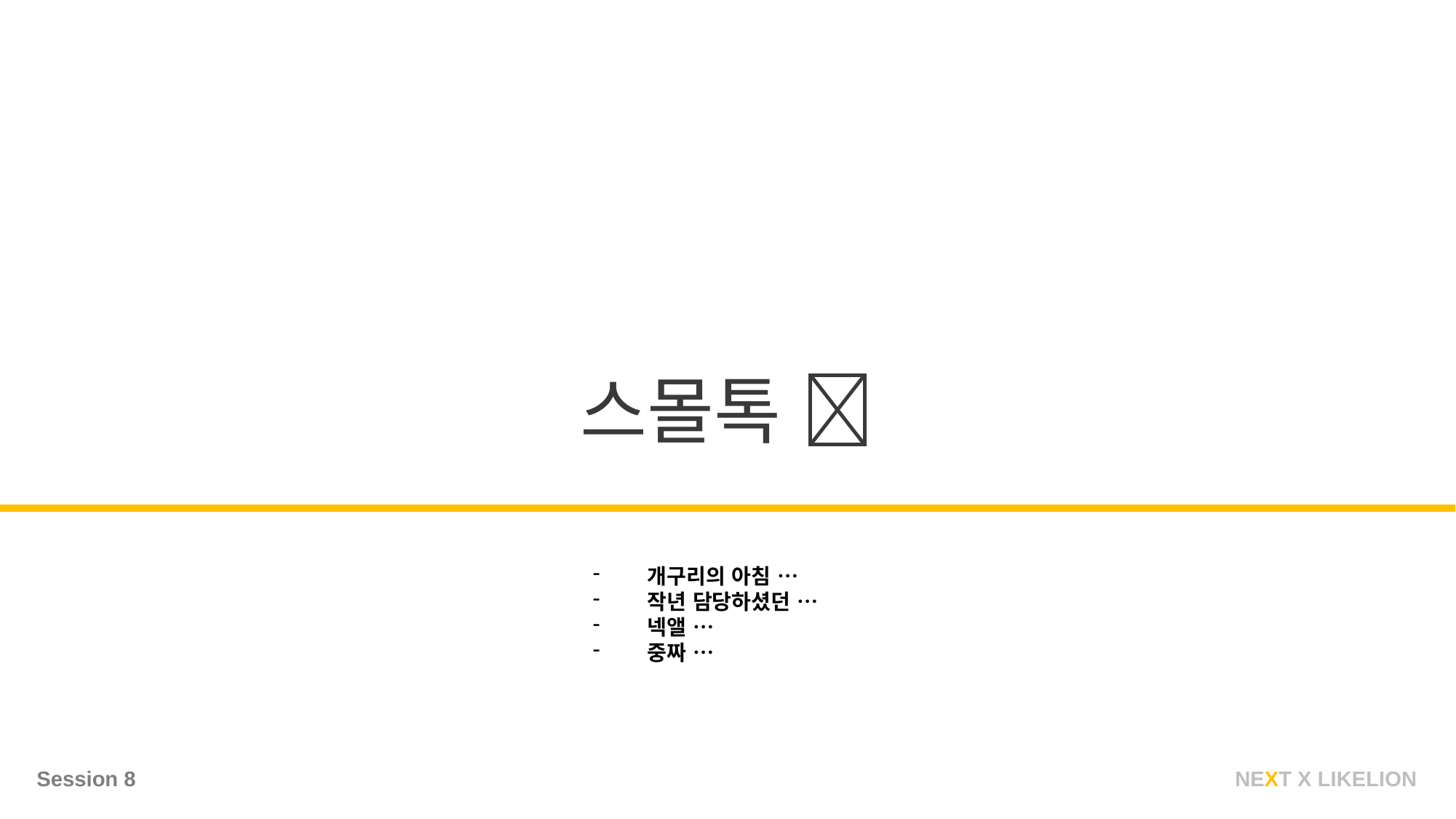

스몰톡 🥰

개구리의 아침 …
작년 담당하셨던 …
넥앨 …
중짜 …
NEXT X LIKELION
Session 8